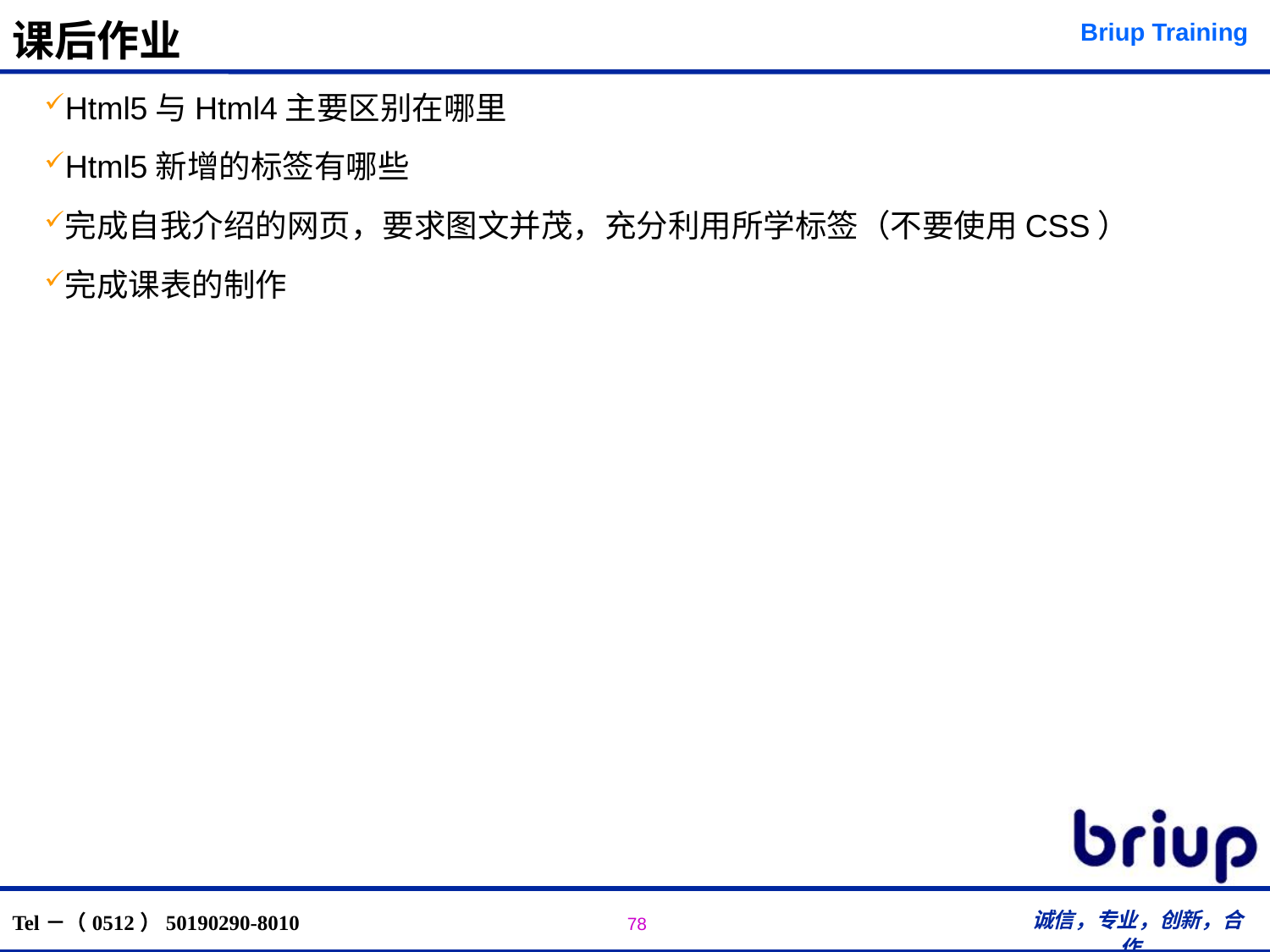

# 课后作业
Html5与Html4主要区别在哪里
Html5新增的标签有哪些
完成自我介绍的网页，要求图文并茂，充分利用所学标签（不要使用CSS）
完成课表的制作